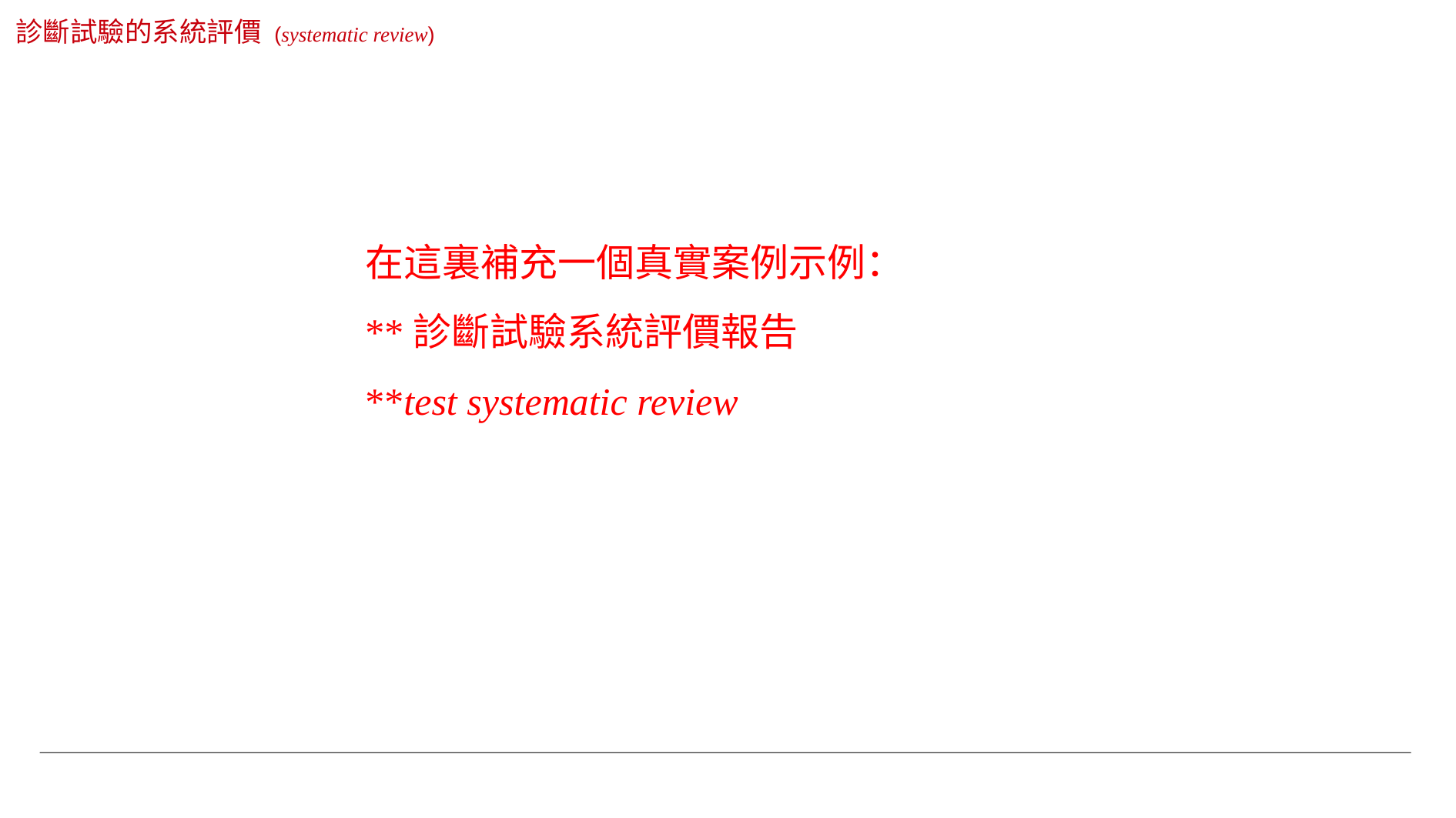

診斷試驗的系統評價 (systematic review)
在這裏補充一個真實案例示例：
**診斷試驗系統評價報告
**test systematic review